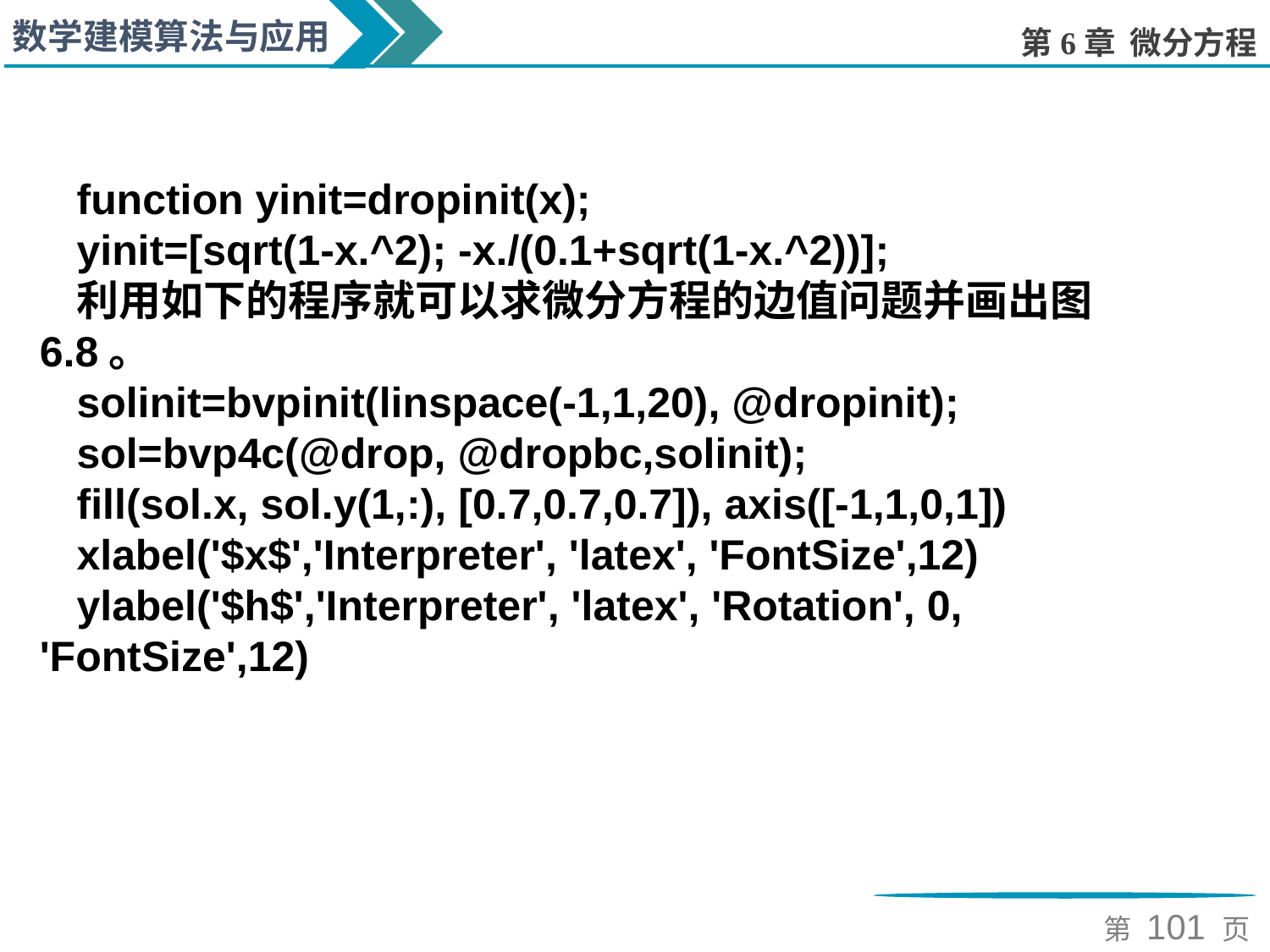

function yinit=dropinit(x);
yinit=[sqrt(1-x.^2); -x./(0.1+sqrt(1-x.^2))];
利用如下的程序就可以求微分方程的边值问题并画出图6.8。
solinit=bvpinit(linspace(-1,1,20), @dropinit);
sol=bvp4c(@drop, @dropbc,solinit);
fill(sol.x, sol.y(1,:), [0.7,0.7,0.7]), axis([-1,1,0,1])
xlabel('$x$','Interpreter', 'latex', 'FontSize',12)
ylabel('$h$','Interpreter', 'latex', 'Rotation', 0, 'FontSize',12)